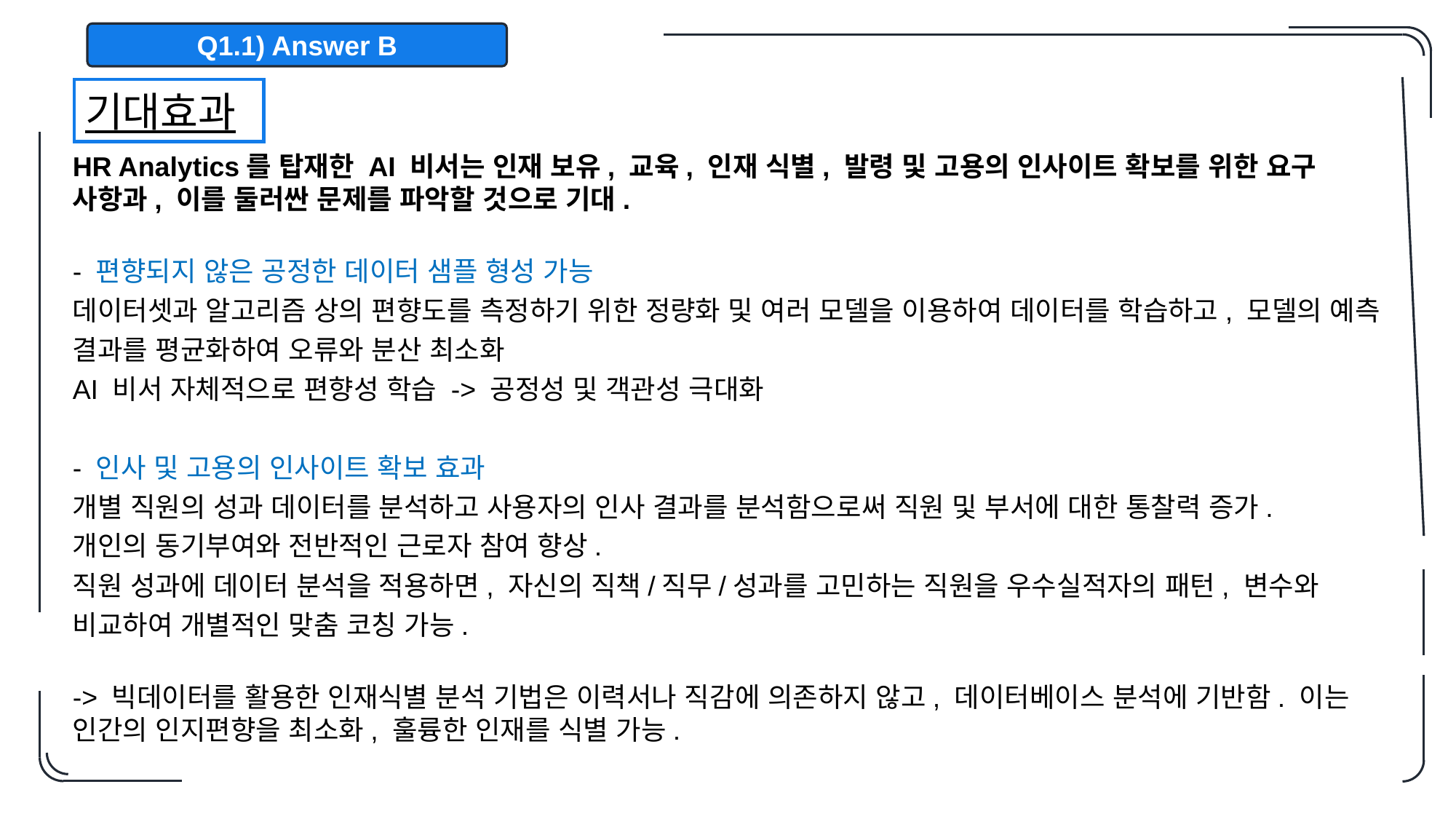

Q1.1) Answer B

기대효과
HR Analytics를 탑재한 AI 비서는 인재 보유, 교육, 인재 식별, 발령 및 고용의 인사이트 확보를 위한 요구 사항과, 이를 둘러싼 문제를 파악할 것으로 기대.

- 편향되지 않은 공정한 데이터 샘플 형성 가능
데이터셋과 알고리즘 상의 편향도를 측정하기 위한 정량화 및 여러 모델을 이용하여 데이터를 학습하고, 모델의 예측 결과를 평균화하여 오류와 분산 최소화
AI 비서 자체적으로 편향성 학습 -> 공정성 및 객관성 극대화

- 인사 및 고용의 인사이트 확보 효과
개별 직원의 성과 데이터를 분석하고 사용자의 인사 결과를 분석함으로써 직원 및 부서에 대한 통찰력 증가.
개인의 동기부여와 전반적인 근로자 참여 향상.
직원 성과에 데이터 분석을 적용하면, 자신의 직책/직무/성과를 고민하는 직원을 우수실적자의 패턴, 변수와 비교하여 개별적인 맞춤 코칭 가능.

-> 빅데이터를 활용한 인재식별 분석 기법은 이력서나 직감에 의존하지 않고, 데이터베이스 분석에 기반함. 이는 인간의 인지편향을 최소화, 훌륭한 인재를 식별 가능.